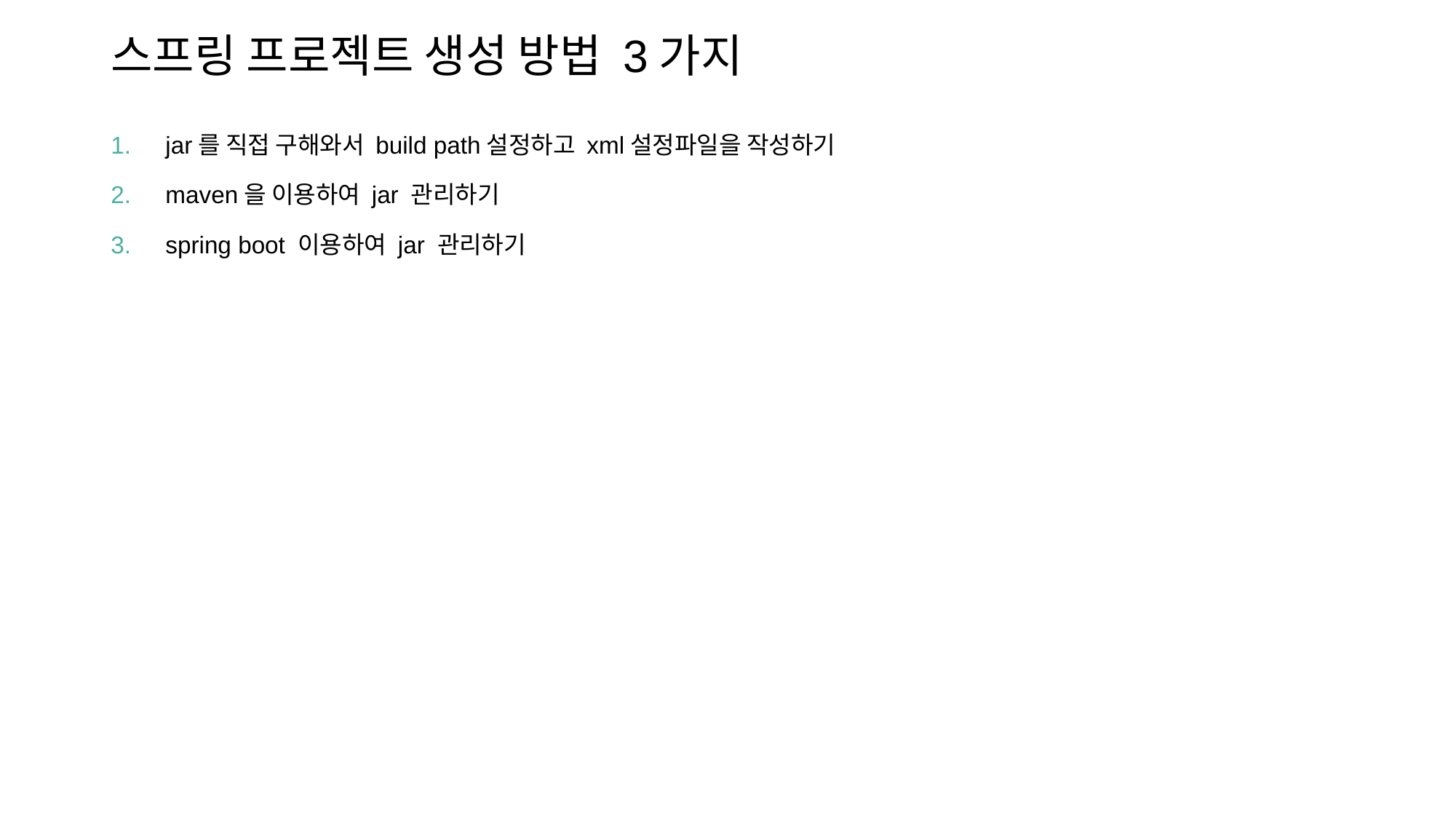

# 스프링 프로젝트 생성 방법 3가지
jar를 직접 구해와서 build path설정하고 xml설정파일을 작성하기
maven을 이용하여 jar 관리하기
spring boot 이용하여 jar 관리하기